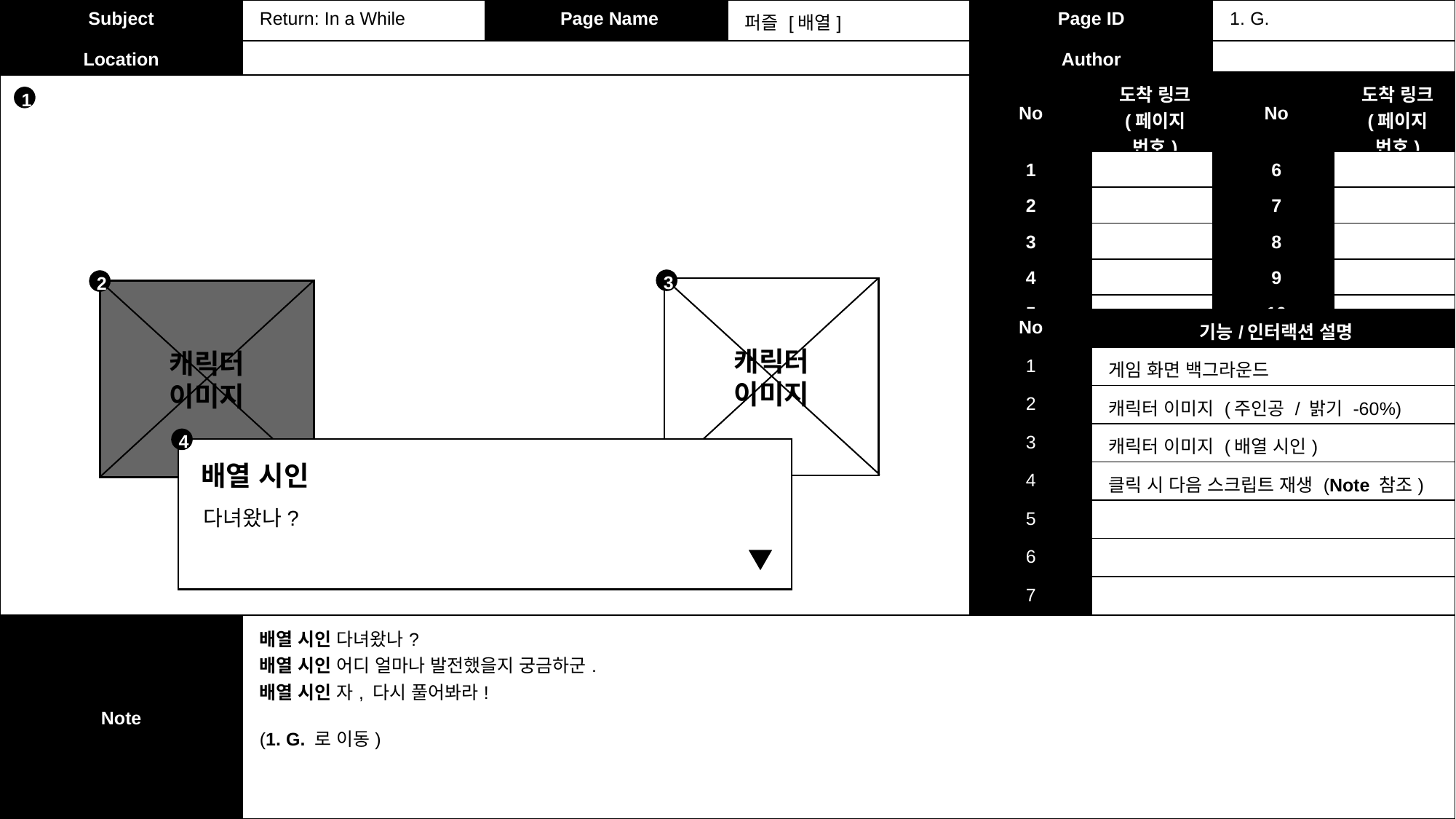

| Subject | Return: In a While | Page Name | 퍼즐 [배열] | Page ID | 1. G. |
| --- | --- | --- | --- | --- | --- |
| Location |  |  |  | Author |  |

| No | 도착 링크 (페이지 번호) | No | 도착 링크 (페이지 번호) |
| --- | --- | --- | --- |
| 1 |  | 6 |  |
| 2 |  | 7 |  |
| 3 |  | 8 |  |
| 4 |  | 9 |  |
| 5 |  | 10 |  |
1
3
2

캐릭터
이미지

캐릭터
이미지
| No | 기능/인터랙션 설명 |
| --- | --- |
| 1 | 게임 화면 백그라운드 |
| 2 | 캐릭터 이미지 (주인공 / 밝기 -60%) |
| 3 | 캐릭터 이미지 (배열 시인) |
| 4 | 클릭 시 다음 스크립트 재생 (Note 참조) |
| 5 |  |
| 6 |  |
| 7 |  |
4

배열 시인
다녀왔나?

| Note | 배열 시인 다녀왔나? 배열 시인 어디 얼마나 발전했을지 궁금하군. 배열 시인 자, 다시 풀어봐라! (1. G. 로 이동) |
| --- | --- |